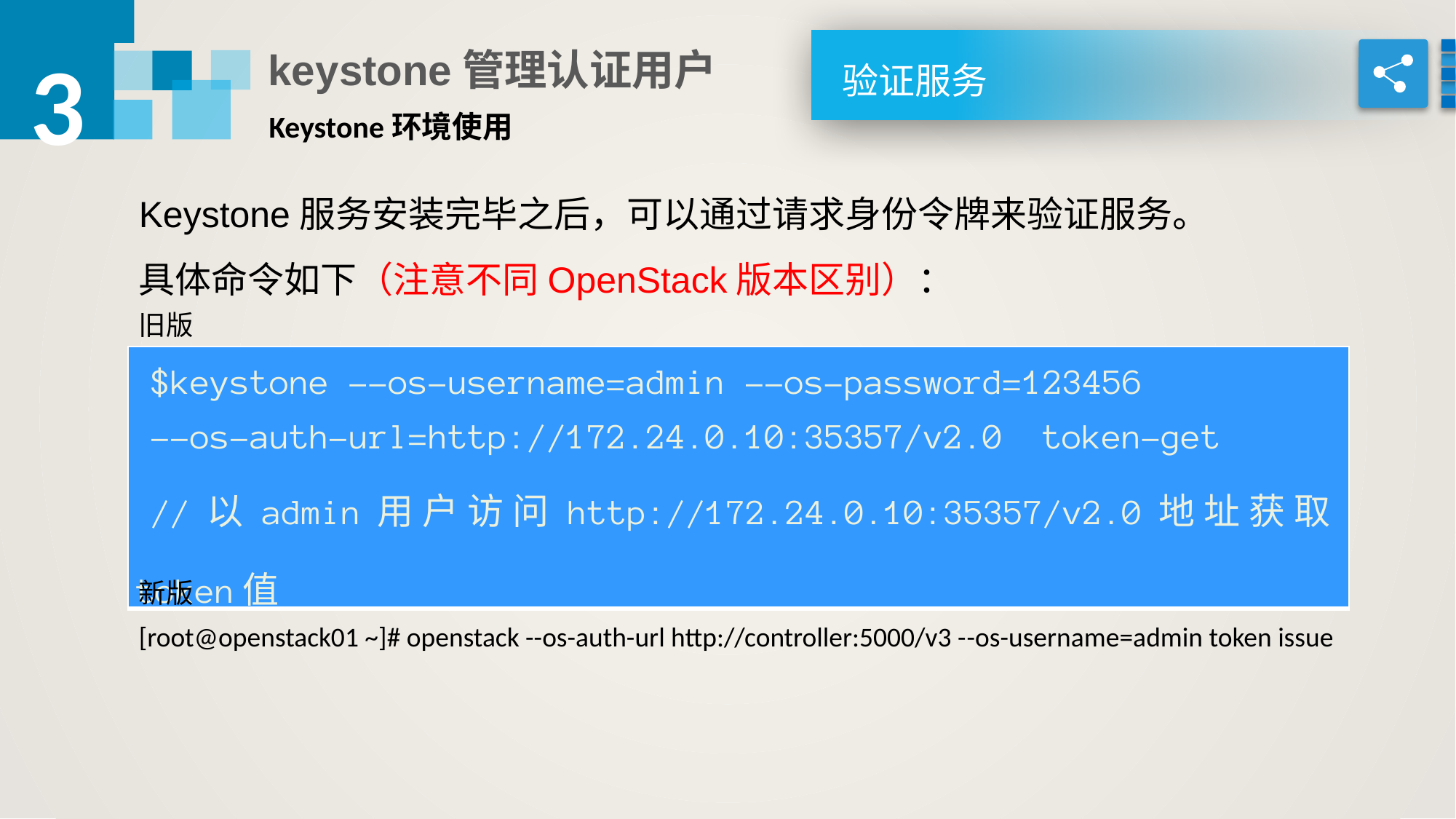

3
keystone管理认证用户
验证服务
Keystone环境使用

Keystone服务安装完毕之后，可以通过请求身份令牌来验证服务。
具体命令如下（注意不同OpenStack版本区别）：

旧版
| $keystone --os-username=admin --os-password=123456 --os-auth-url=http://172.24.0.10:35357/v2.0 token-get //以admin用户访问http://172.24.0.10:35357/v2.0地址获取token值 |
| --- |
新版
[root@openstack01 ~]# openstack --os-auth-url http://controller:5000/v3 --os-username=admin token issue